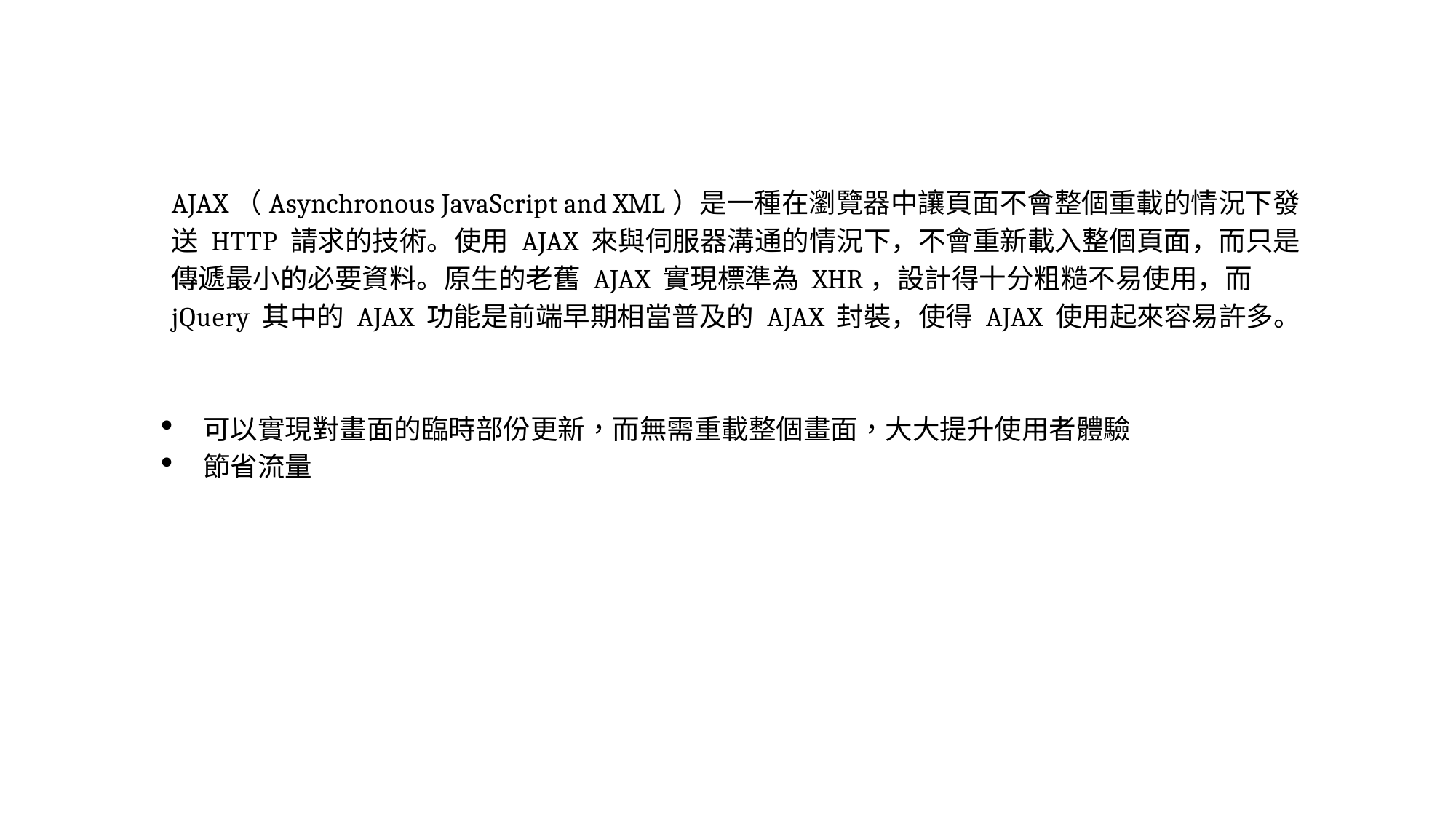

AJAX（Asynchronous JavaScript and XML）是一種在瀏覽器中讓頁面不會整個重載的情況下發送 HTTP 請求的技術。使用 AJAX 來與伺服器溝通的情況下，不會重新載入整個頁面，而只是傳遞最小的必要資料。原生的老舊 AJAX 實現標準為 XHR，設計得十分粗糙不易使用，而 jQuery 其中的 AJAX 功能是前端早期相當普及的 AJAX 封裝，使得 AJAX 使用起來容易許多。

可以實現對畫面的臨時部份更新，而無需重載整個畫面，大大提升使用者體驗
節省流量